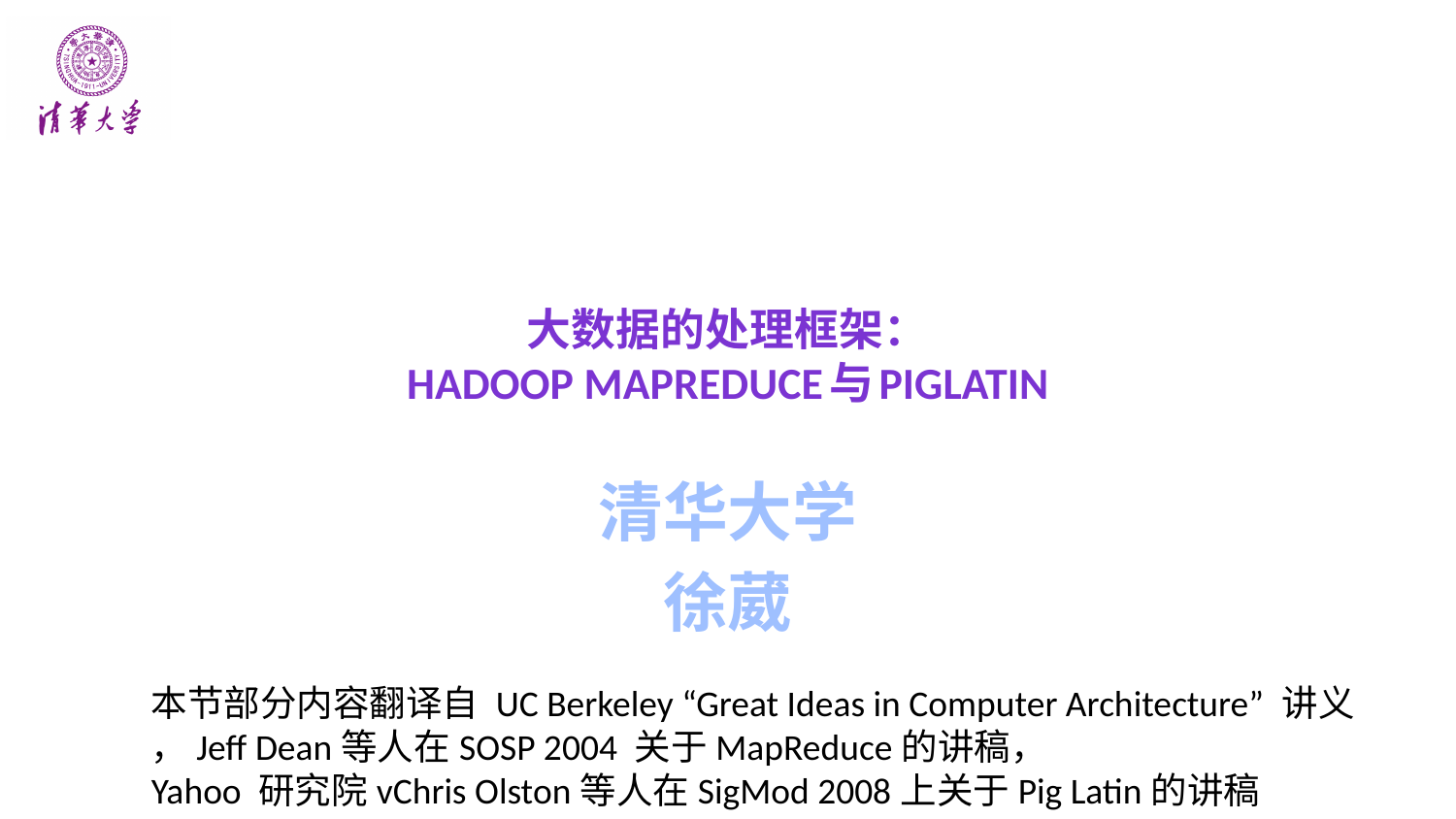

# 大数据的处理框架： Hadoop MapReduce与PigLatin
清华大学
徐葳

本节部分内容翻译自 UC Berkeley “Great Ideas in Computer Architecture” 讲义
，Jeff Dean等人在SOSP 2004 关于MapReduce的讲稿，
Yahoo 研究院vChris Olston等人在SigMod 2008上关于Pig Latin的讲稿